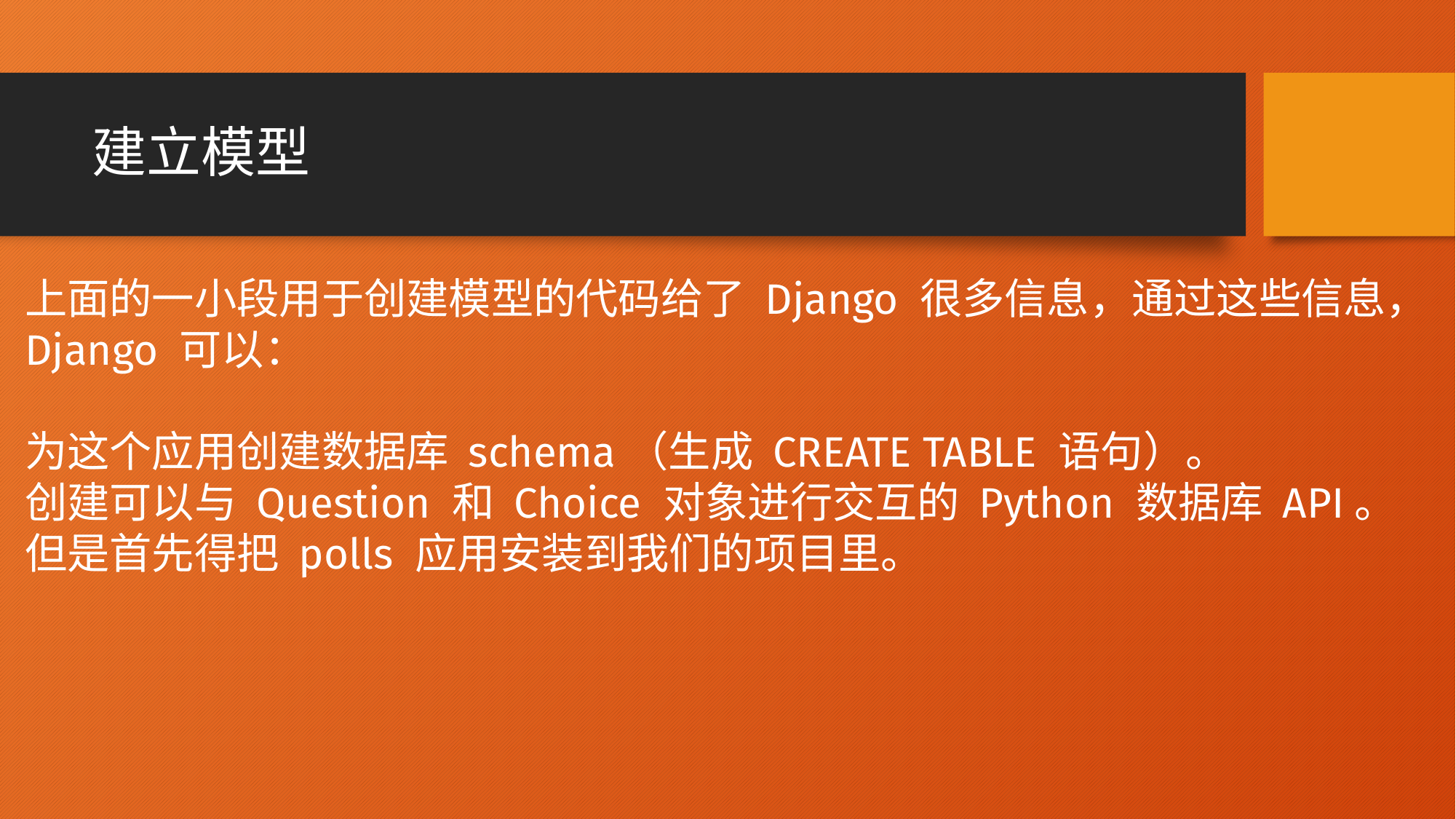

# 建立模型
上面的一小段用于创建模型的代码给了 Django 很多信息，通过这些信息，Django 可以：

为这个应用创建数据库 schema（生成 CREATE TABLE 语句）。
创建可以与 Question 和 Choice 对象进行交互的 Python 数据库 API。
但是首先得把 polls 应用安装到我们的项目里。